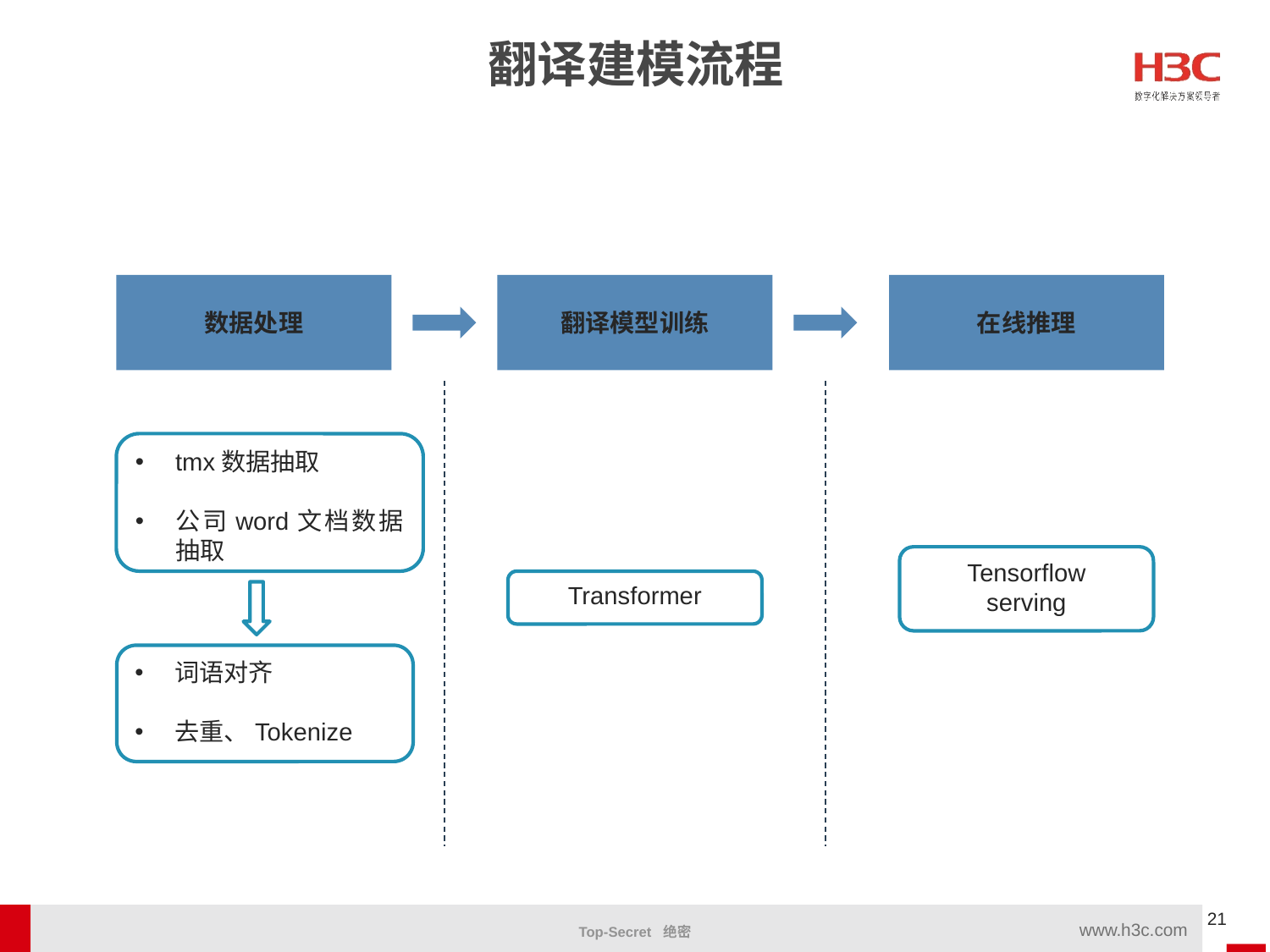

翻译建模流程
数据处理
翻译模型训练
在线推理

tmx数据抽取

公司word文档数据抽取
Tensorflow
serving
Transformer

词语对齐

去重、Tokenize